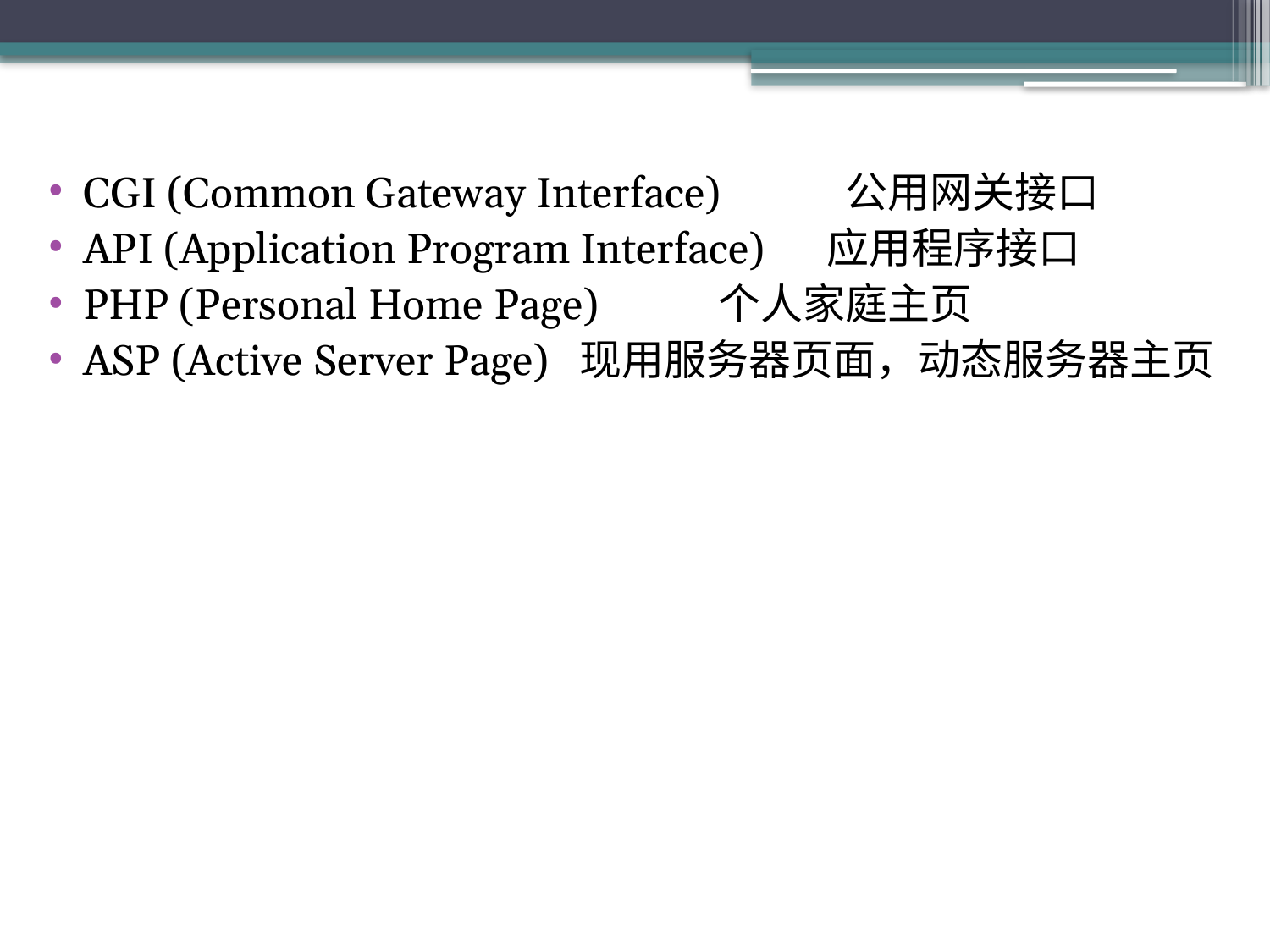

CGI (Common Gateway Interface)      	公用网关接口
API (Application Program Interface)     应用程序接口
PHP (Personal Home Page)           	个人家庭主页
ASP (Active Server Page)  现用服务器页面，动态服务器主页